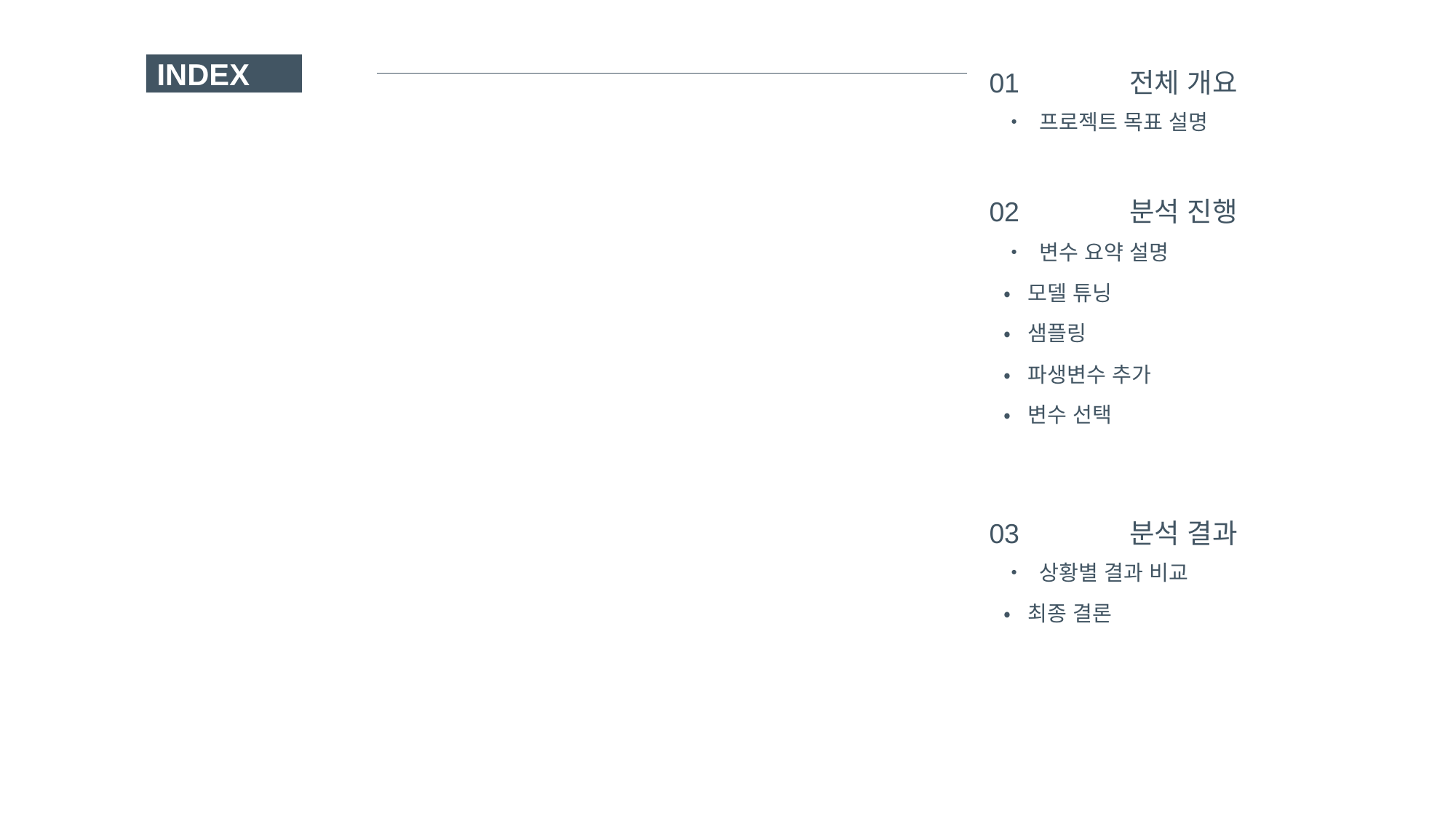

01

02

03

전체 개요

분석 진행

분석 결과

INDEX
•  프로젝트 목표 설명
•  변수 요약 설명
•  모델 튜닝
•  샘플링
•  파생변수 추가
•  변수 선택

•  상황별 결과 비교
•  최종 결론